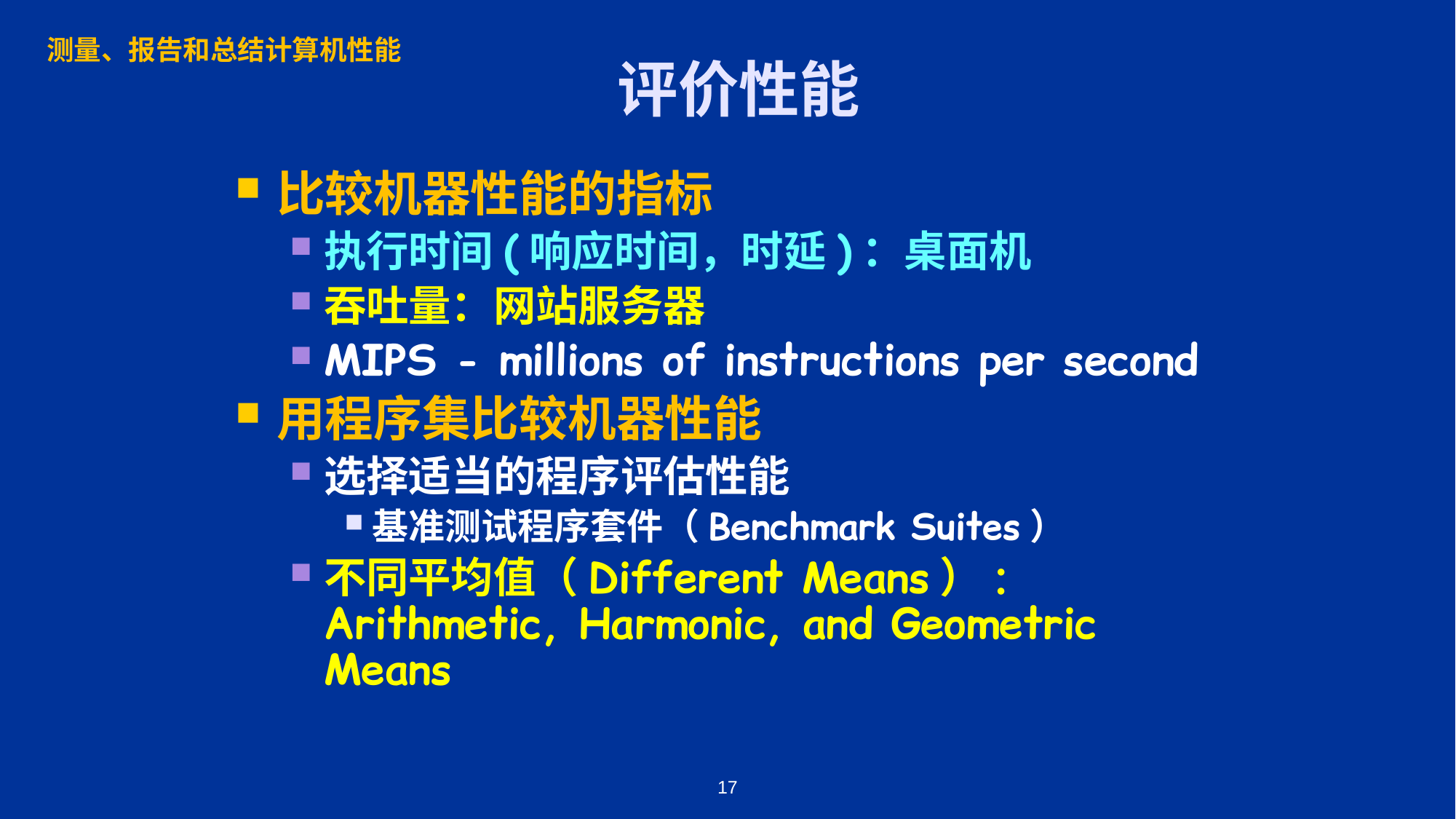

测量、报告和总结计算机性能
# 评价性能
比较机器性能的指标
执行时间(响应时间，时延)：桌面机
吞吐量：网站服务器
MIPS - millions of instructions per second
用程序集比较机器性能
选择适当的程序评估性能
基准测试程序套件（Benchmark Suites）
不同平均值（Different Means）: Arithmetic, Harmonic, and Geometric Means
17